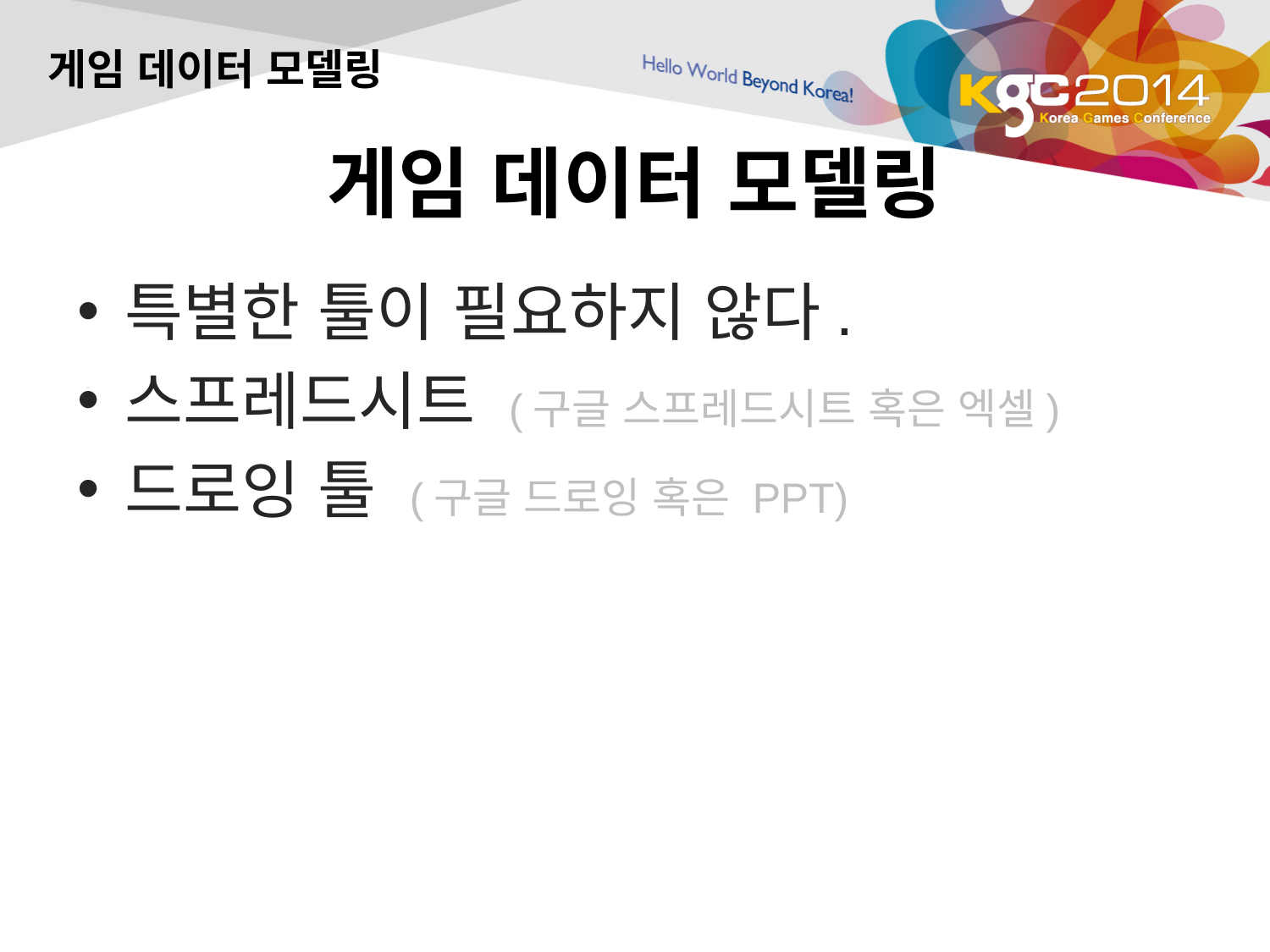

게임 데이터 모델링
# 게임 데이터 모델링
특별한 툴이 필요하지 않다.
스프레드시트 (구글 스프레드시트 혹은 엑셀)
드로잉 툴 (구글 드로잉 혹은 PPT)